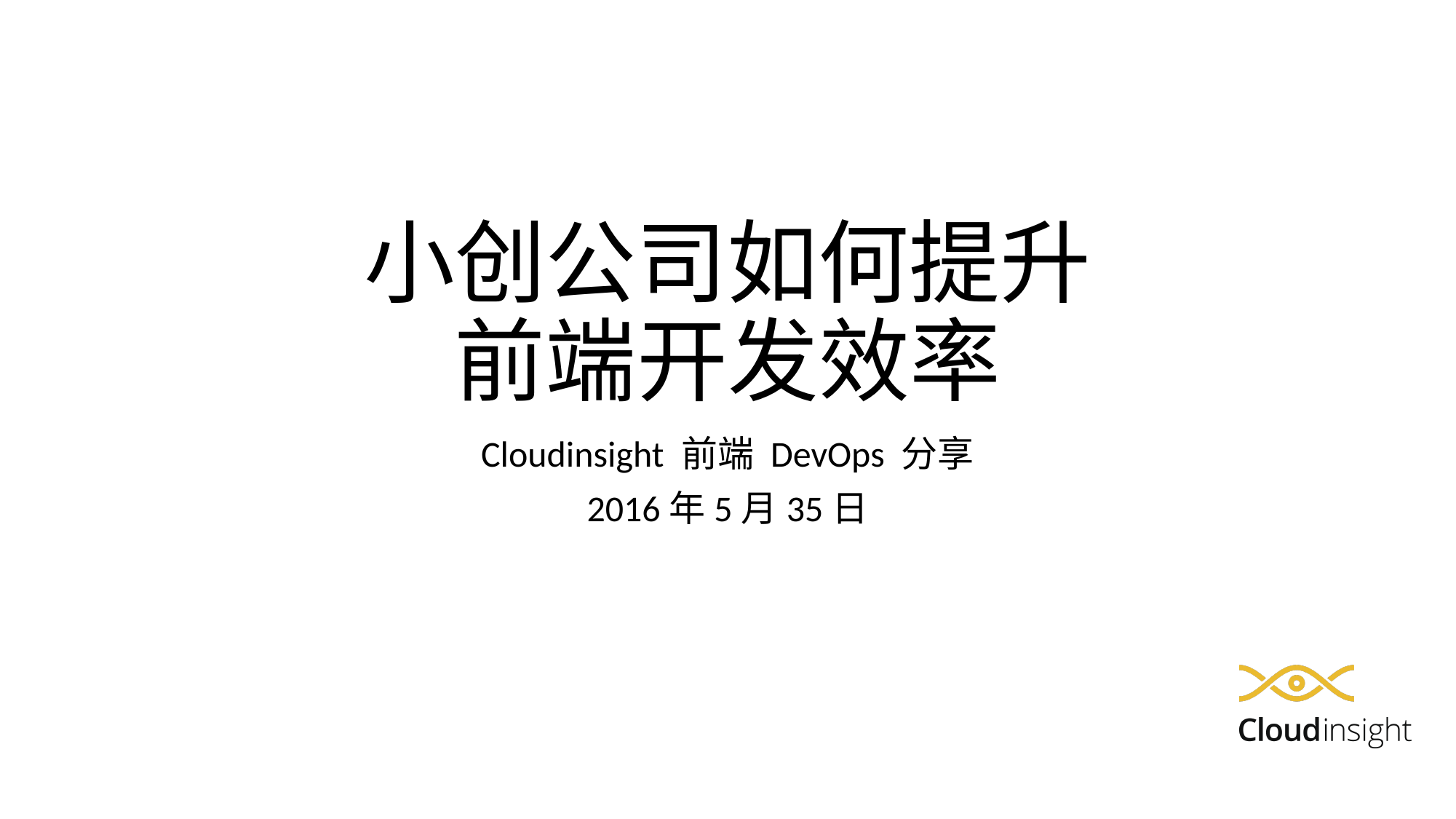

# 小创公司如何提升 前端开发效率
Cloudinsight 前端 DevOps 分享
2016年5月35日